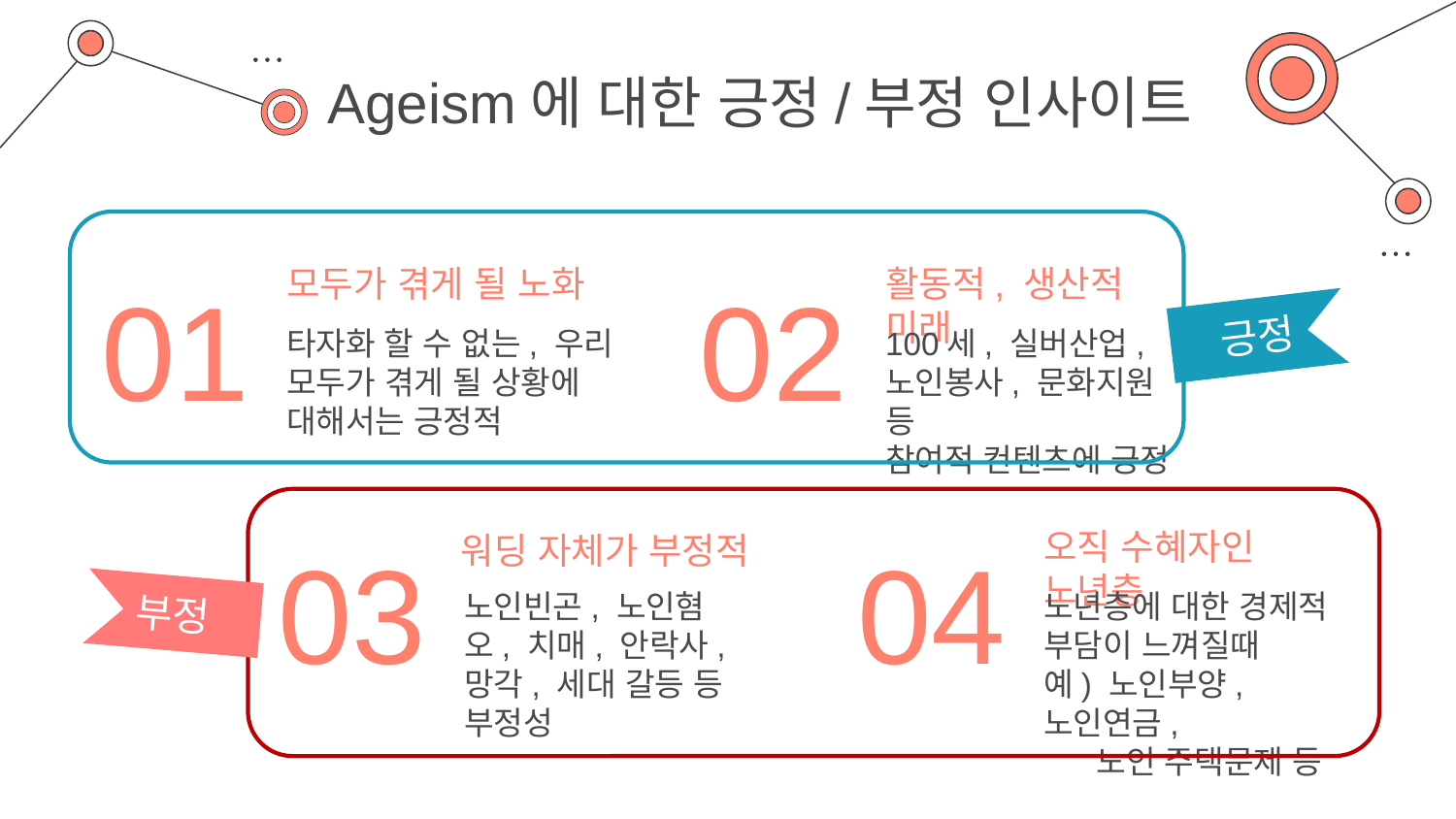

# Ageism에 대한 긍정/부정 인사이트

모두가 겪게 될 노화
활동적, 생산적 미래
01
02
긍정
타자화 할 수 없는, 우리 모두가 겪게 될 상황에 대해서는 긍정적
100세, 실버산업, 노인봉사, 문화지원 등
참여적 컨텐츠에 긍정

오직 수혜자인 노년층
워딩 자체가 부정적
03
04
노인빈곤, 노인혐오, 치매, 안락사,망각, 세대 갈등 등 부정성
노년층에 대한 경제적 부담이 느껴질때
예) 노인부양, 노인연금,
     노인 주택문제 등
부정